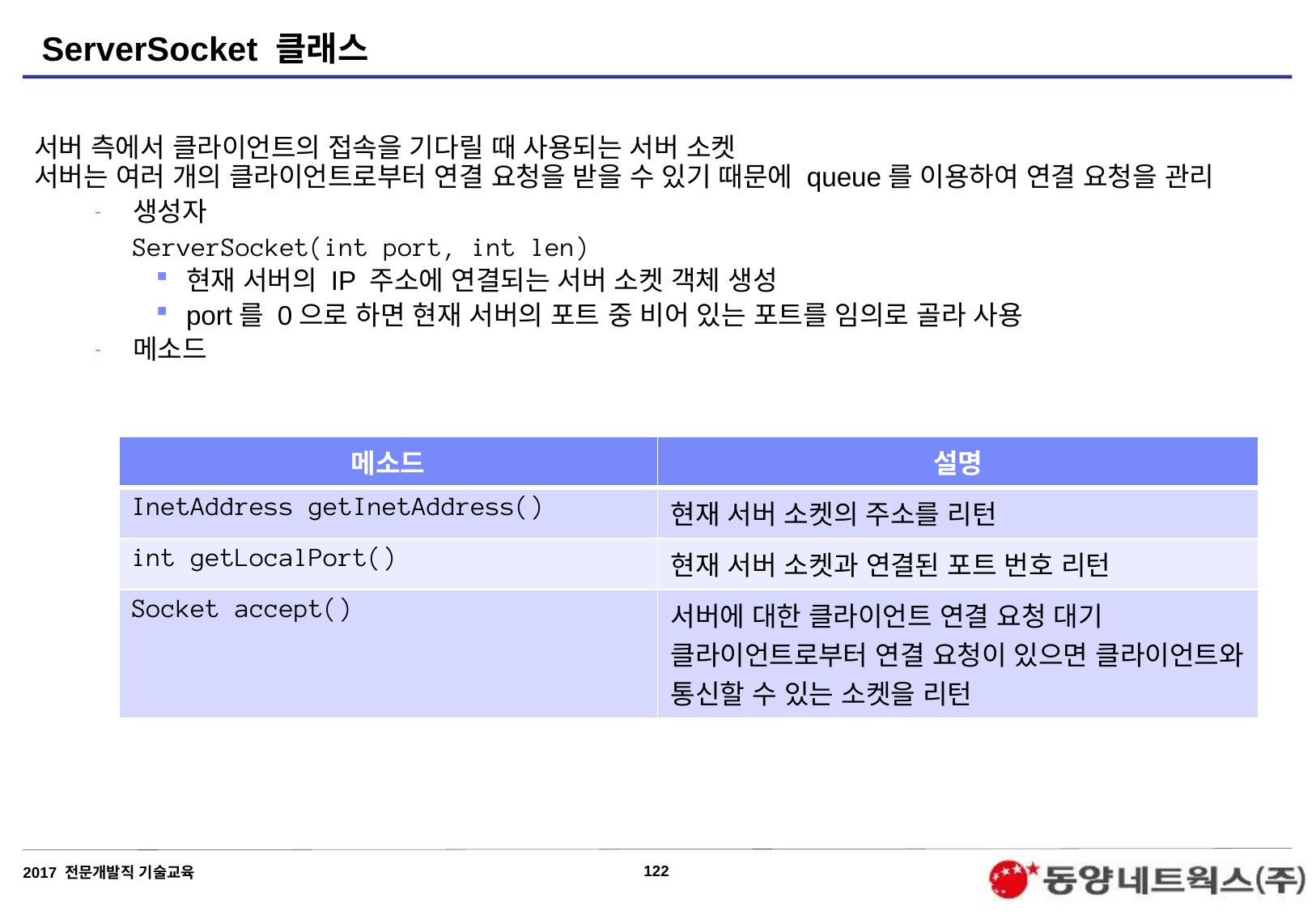

# ServerSocket 클래스
서버 측에서 클라이언트의 접속을 기다릴 때 사용되는 서버 소켓
서버는 여러 개의 클라이언트로부터 연결 요청을 받을 수 있기 때문에 queue를 이용하여 연결 요청을 관리
생성자
	ServerSocket(int port, int len)
현재 서버의 IP 주소에 연결되는 서버 소켓 객체 생성
port를 0으로 하면 현재 서버의 포트 중 비어 있는 포트를 임의로 골라 사용
메소드
| 메소드 | 설명 |
| --- | --- |
| InetAddress getInetAddress() | 현재 서버 소켓의 주소를 리턴 |
| int getLocalPort() | 현재 서버 소켓과 연결된 포트 번호 리턴 |
| Socket accept() | 서버에 대한 클라이언트 연결 요청 대기 클라이언트로부터 연결 요청이 있으면 클라이언트와 통신할 수 있는 소켓을 리턴 |